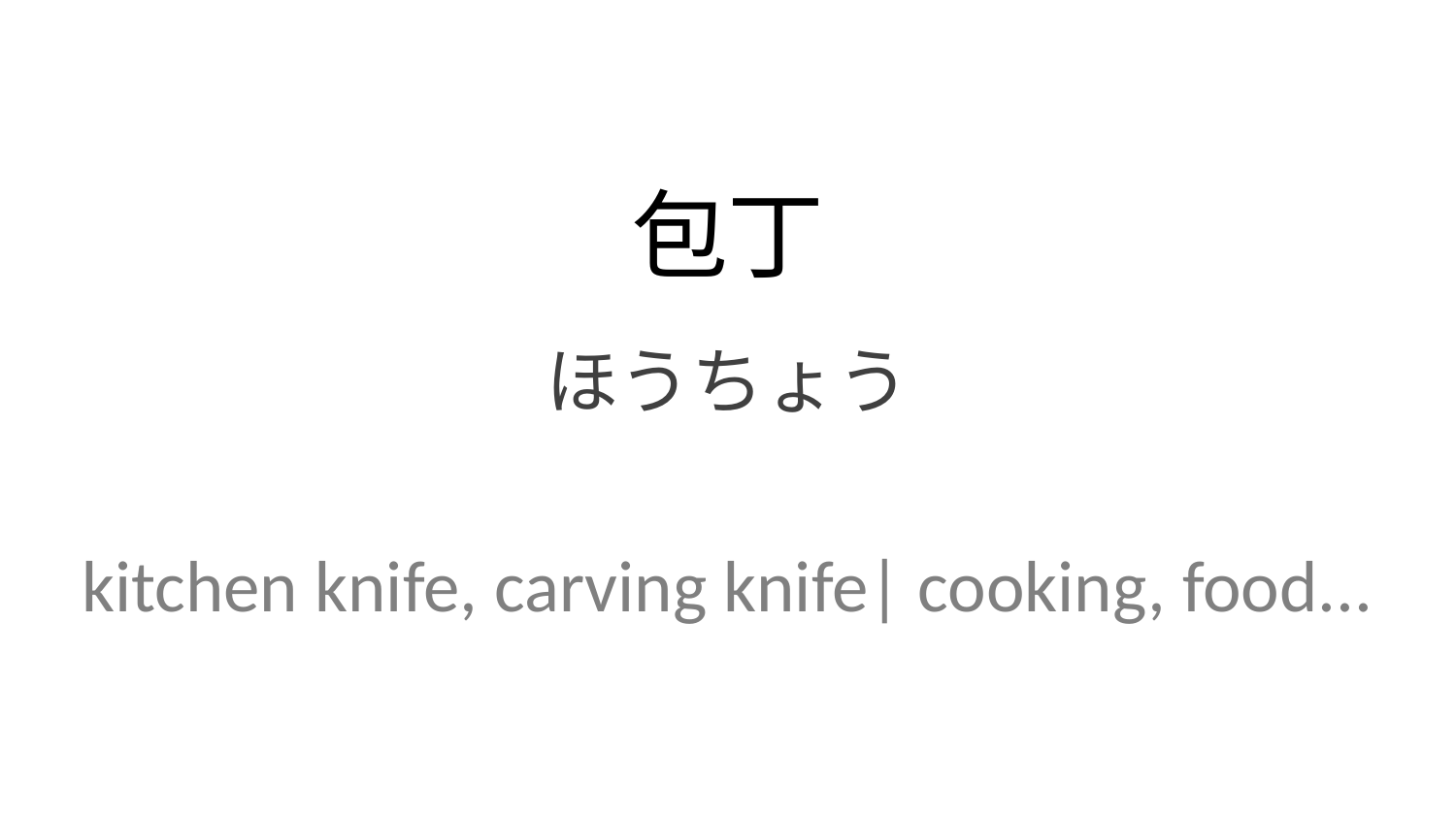

包丁

ほうちょう
kitchen knife, carving knife| cooking, food...